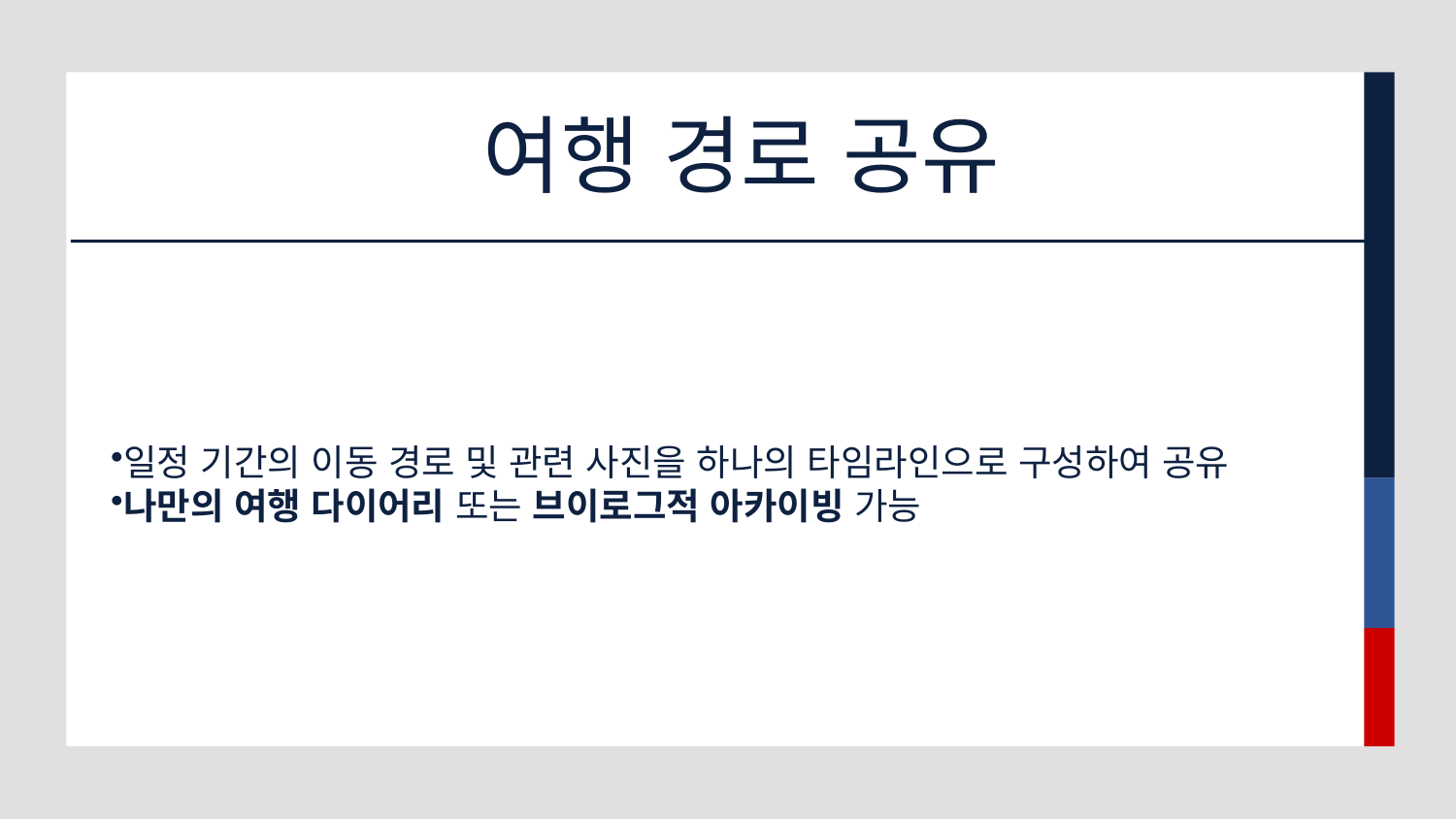

# 여행 경로 공유
일정 기간의 이동 경로 및 관련 사진을 하나의 타임라인으로 구성하여 공유
나만의 여행 다이어리 또는 브이로그적 아카이빙 가능